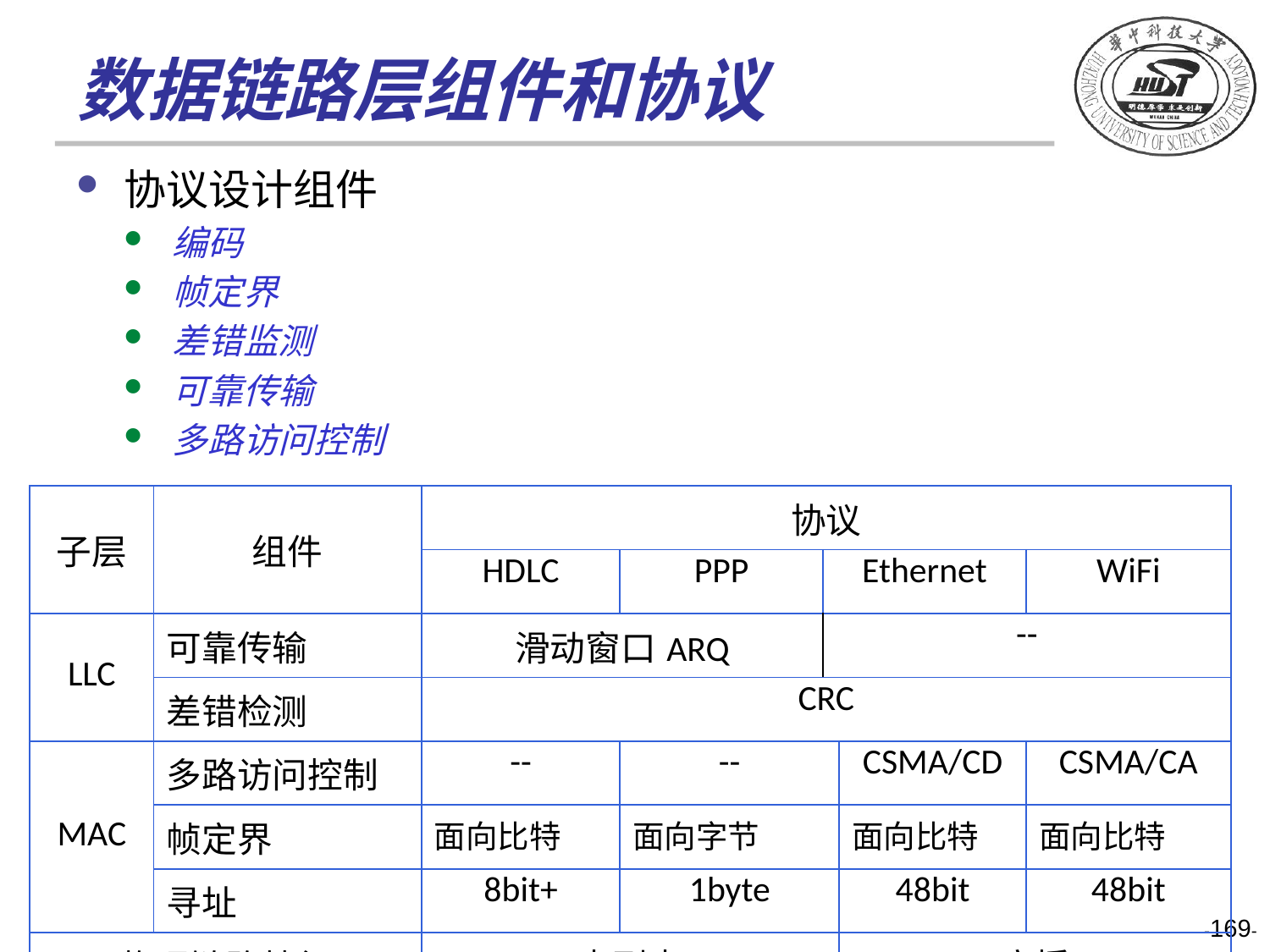

# 数据链路层组件和协议
协议设计组件
编码
帧定界
差错监测
可靠传输
多路访问控制

| 子层 | 组件 | 协议 |  |  |  |  |
| --- | --- | --- | --- | --- | --- | --- |
|  |  | HDLC | PPP | Ethernet |  | WiFi |
| LLC | 可靠传输 | 滑动窗口ARQ |  | -- |  |  |
|  | 差错检测 | CRC |  |  |  |  |
| MAC | 多路访问控制 | -- | -- |  | CSMA/CD | CSMA/CA |
|  | 帧定界 | 面向比特 | 面向字节 |  | 面向比特 | 面向比特 |
|  | 寻址 | 8bit+ | 1byte |  | 48bit | 48bit |
| 物理链路特征 |  | 点到点 |  |  | 广播 |  |
-169-